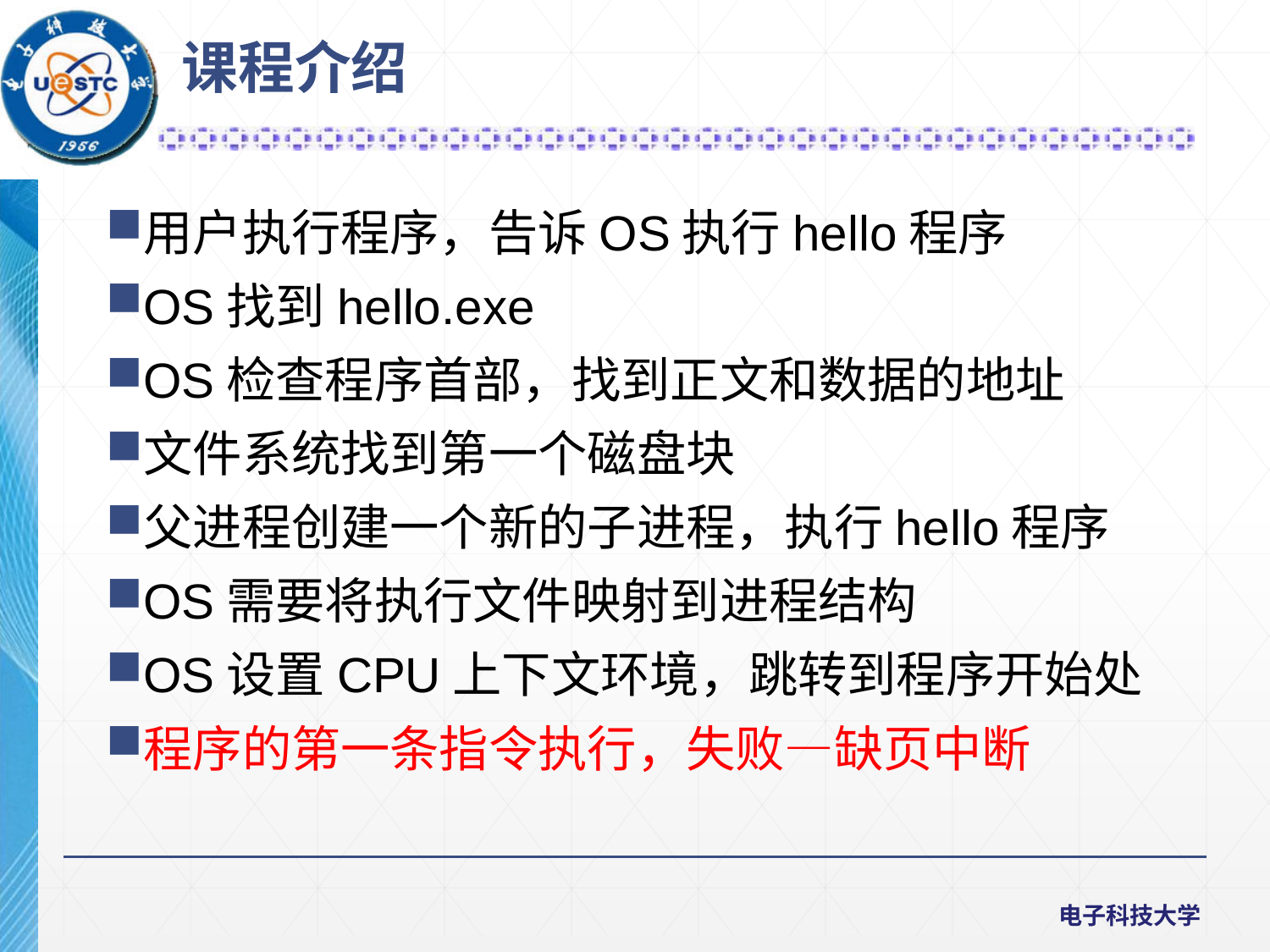

课程介绍
用户执行程序，告诉OS执行hello程序
OS找到hello.exe
OS检查程序首部，找到正文和数据的地址
文件系统找到第一个磁盘块
父进程创建一个新的子进程，执行hello程序
OS需要将执行文件映射到进程结构
OS设置CPU上下文环境，跳转到程序开始处
程序的第一条指令执行，失败—缺页中断